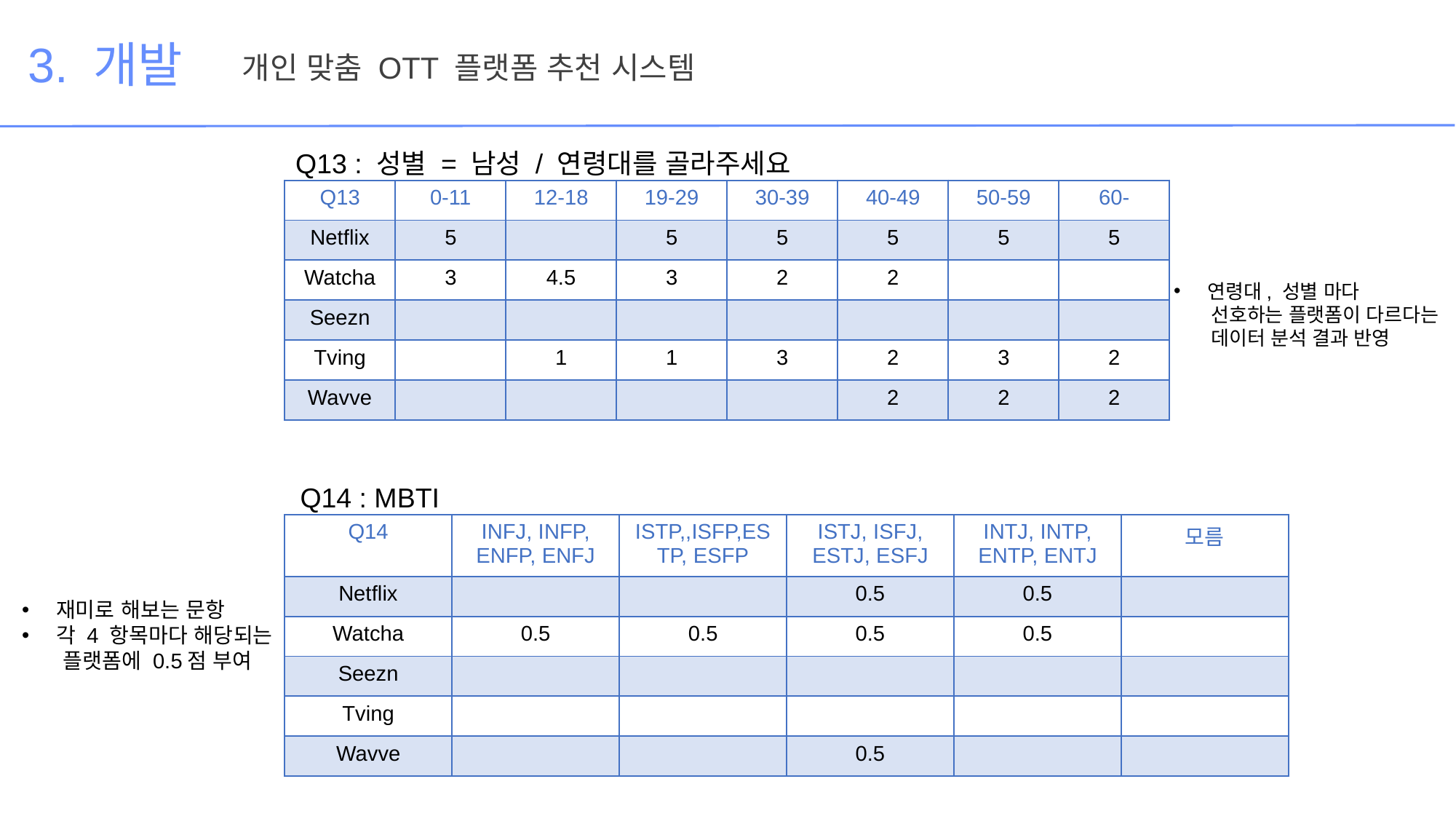

3. 개발
개인 맞춤 OTT 플랫폼 추천 시스템
Q13 : 성별 = 남성 / 연령대를 골라주세요
| Q13 | 0-11 | 12-18 | 19-29 | 30-39 | 40-49 | 50-59 | 60- |
| --- | --- | --- | --- | --- | --- | --- | --- |
| Netflix | 5 |  | 5 | 5 | 5 | 5 | 5 |
| Watcha | 3 | 4.5 | 3 | 2 | 2 |  |  |
| Seezn |  |  |  |  |  |  |  |
| Tving |  | 1 | 1 | 3 | 2 | 3 | 2 |
| Wavve |  |  |  |  | 2 | 2 | 2 |
연령대, 성별 마다
      선호하는 플랫폼이 다르다는
      데이터 분석 결과 반영
Q14 : MBTI
| Q14 | INFJ, INFP, ENFP, ENFJ | ISTP,,ISFP,ESTP, ESFP | ISTJ, ISFJ, ESTJ, ESFJ | INTJ, INTP, ENTP, ENTJ | 모름 |
| --- | --- | --- | --- | --- | --- |
| Netflix |  |  | 0.5 | 0.5 |  |
| Watcha | 0.5 | 0.5 | 0.5 | 0.5 |  |
| Seezn |  |  |  |  |  |
| Tving |  |  |  |  |  |
| Wavve |  |  | 0.5 |  |  |
재미로 해보는 문항
각 4 항목마다 해당되는
      플랫폼에 0.5점 부여